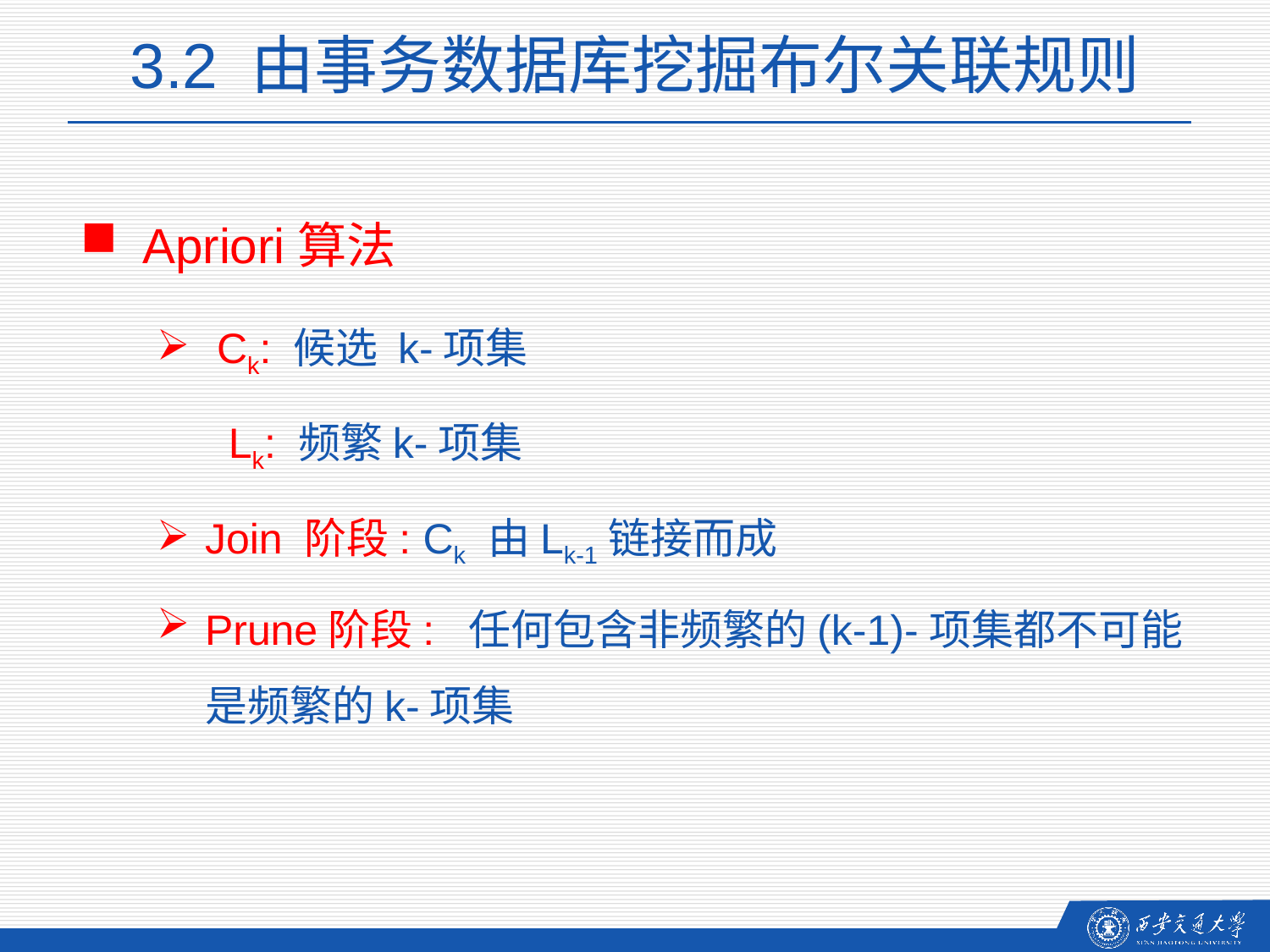

3.2 由事务数据库挖掘布尔关联规则
 Apriori算法
 Ck: 候选 k-项集
      Lk: 频繁k-项集
Join 阶段: Ck 由Lk-1链接而成
Prune阶段:  任何包含非频繁的(k-1)-项集都不可能是频繁的k-项集